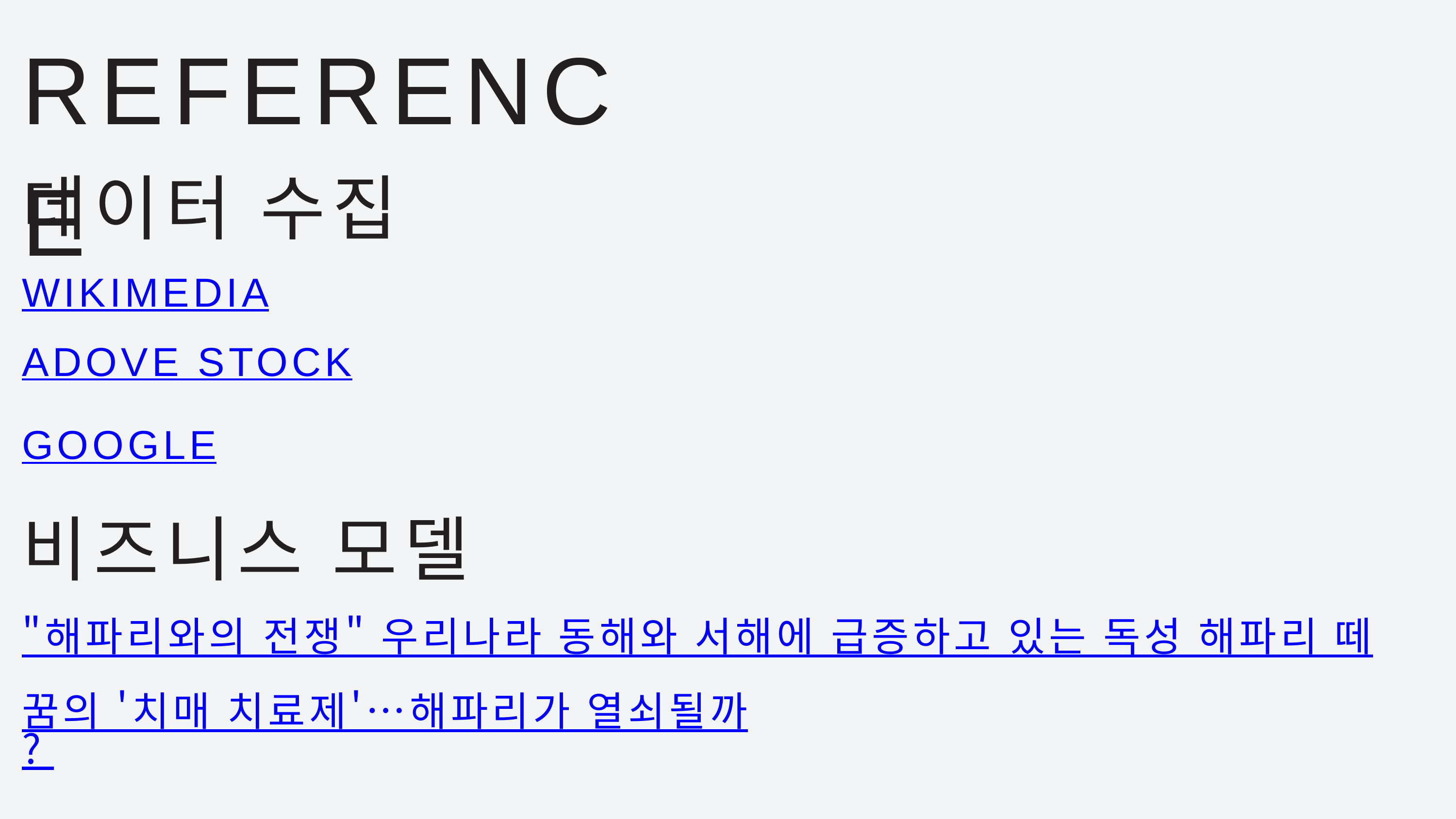

REFERENCE
데이터 수집
WIKIMEDIA
ADOVE STOCK
GOOGLE
비즈니스 모델
"해파리와의 전쟁" 우리나라 동해와 서해에 급증하고 있는 독성 해파리 떼
꿈의 '치매 치료제'…해파리가 열쇠될까?